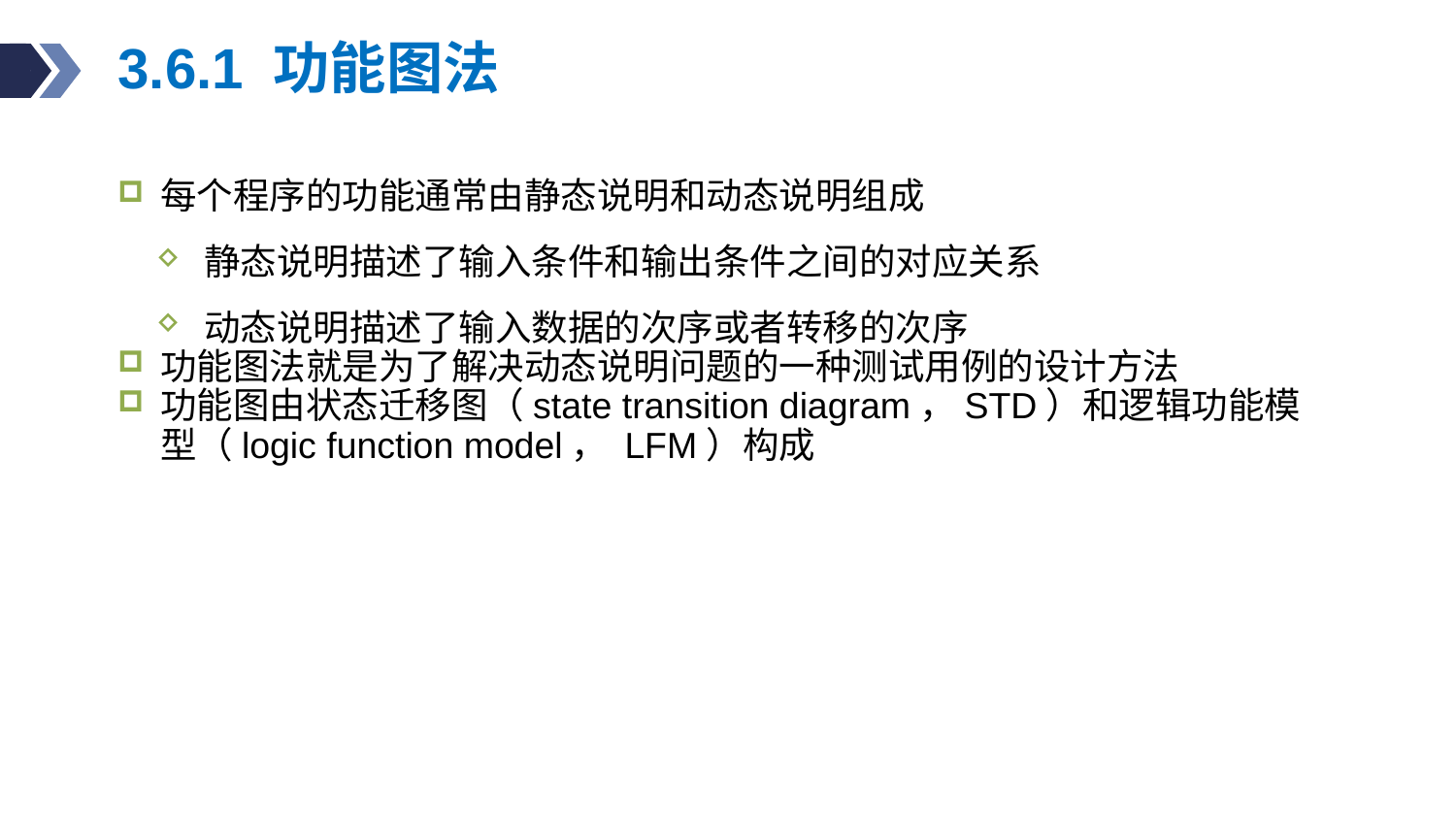

# 3.6.1 功能图法
每个程序的功能通常由静态说明和动态说明组成
静态说明描述了输入条件和输出条件之间的对应关系
动态说明描述了输入数据的次序或者转移的次序
功能图法就是为了解决动态说明问题的一种测试用例的设计方法
功能图由状态迁移图（state transition diagram，STD）和逻辑功能模型（logic function model， LFM）构成